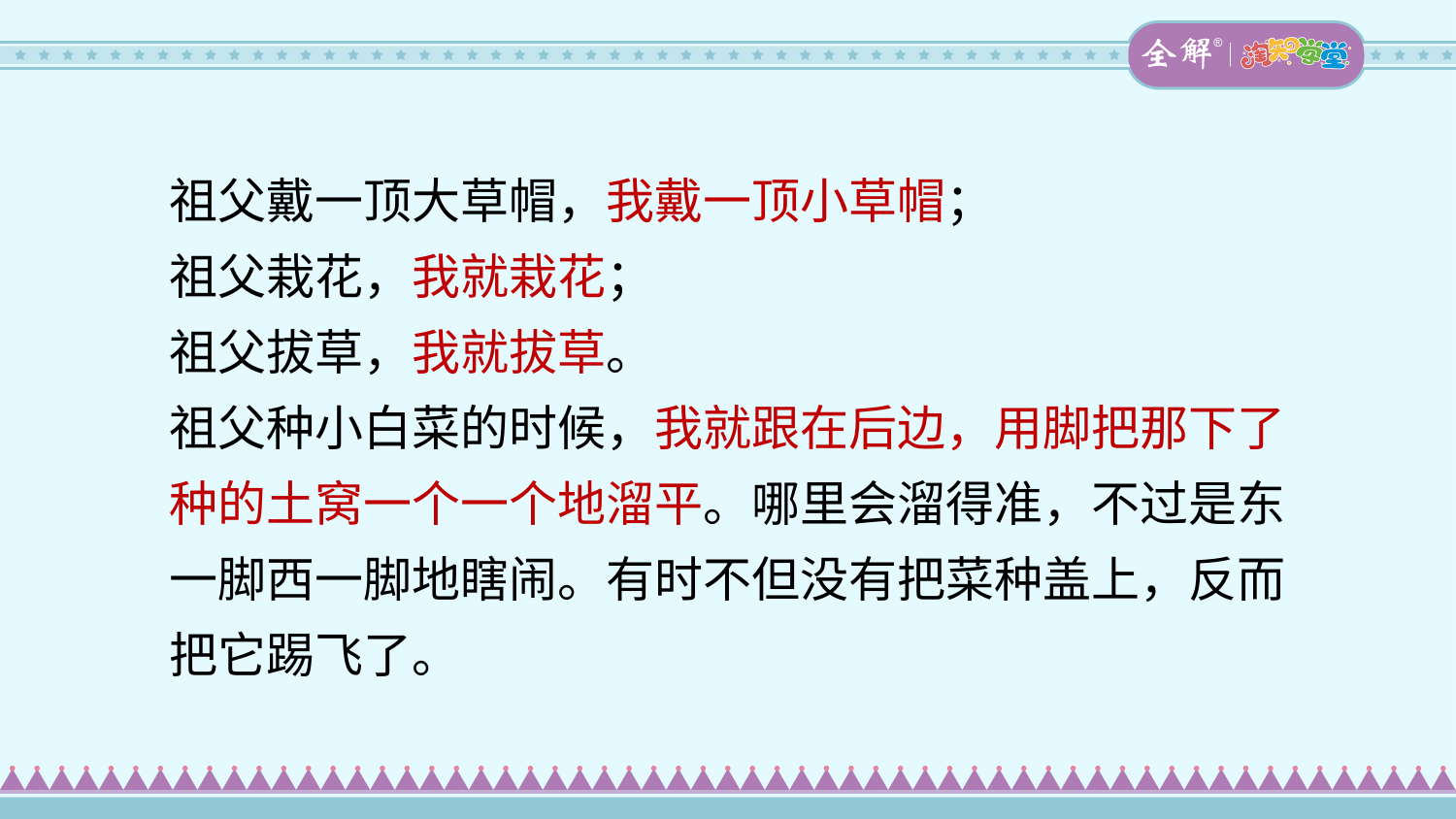

祖父戴一顶大草帽，我戴一顶小草帽；
祖父栽花，我就栽花；
祖父拔草，我就拔草。
祖父种小白菜的时候，我就跟在后边，用脚把那下了种的土窝一个一个地溜平。哪里会溜得准，不过是东一脚西一脚地瞎闹。有时不但没有把菜种盖上，反而把它踢飞了。